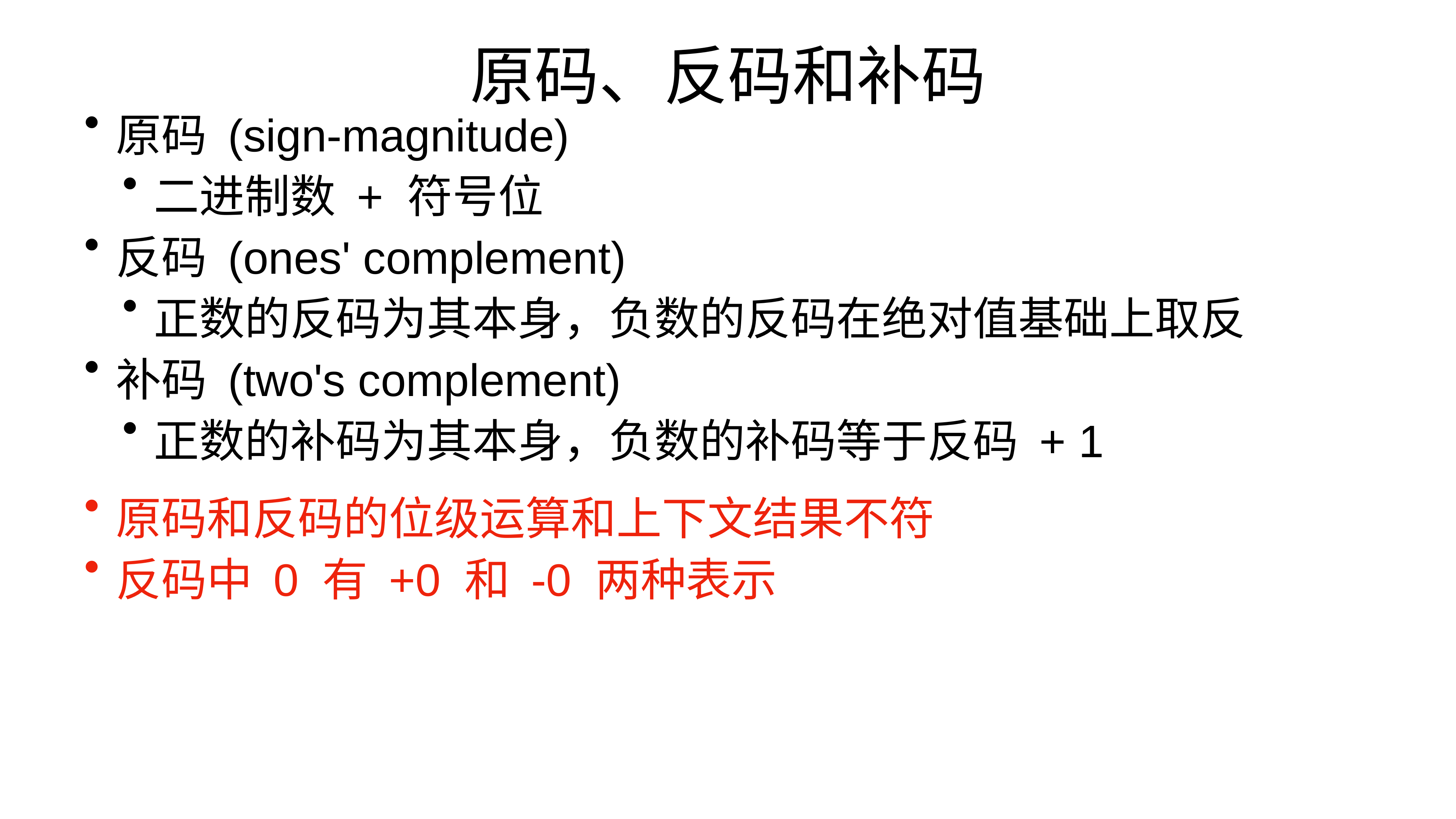

原码、反码和补码
原码 (sign-magnitude)
二进制数 + 符号位
反码 (ones' complement)
正数的反码为其本身，负数的反码在绝对值基础上取反
补码 (two's complement)
正数的补码为其本身，负数的补码等于反码 + 1
原码和反码的位级运算和上下文结果不符
反码中 0 有 +0 和 -0 两种表示